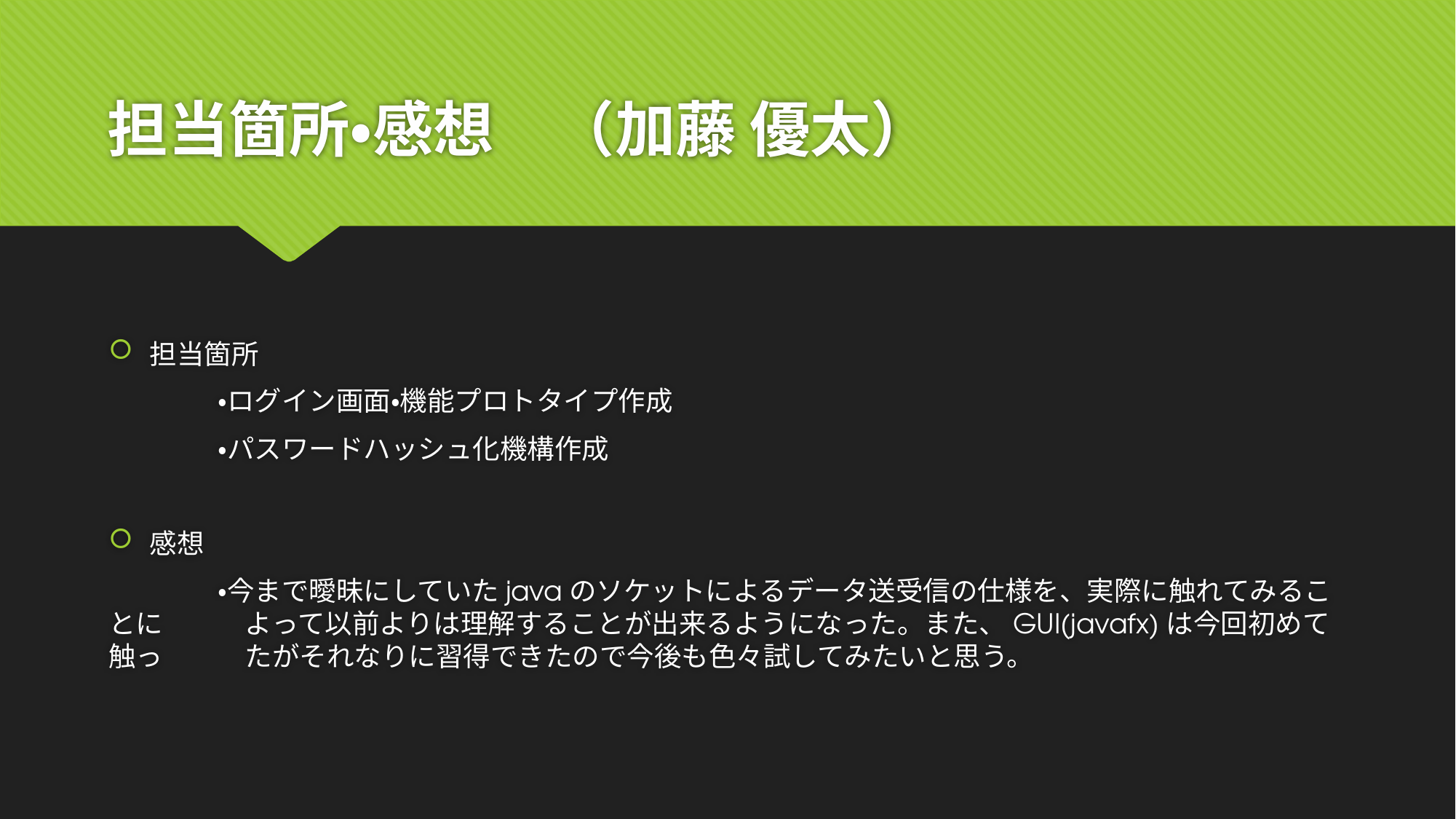

# 担当箇所・感想　（加藤 優太）
担当箇所
	・ログイン画面・機能プロトタイプ作成
	・パスワードハッシュ化機構作成

感想
	・今まで曖昧にしていたjavaのソケットによるデータ送受信の仕様を、実際に触れてみることに	　よって以前よりは理解することが出来るようになった。また、GUI(javafx)は今回初めて触っ	　たがそれなりに習得できたので今後も色々試してみたいと思う。